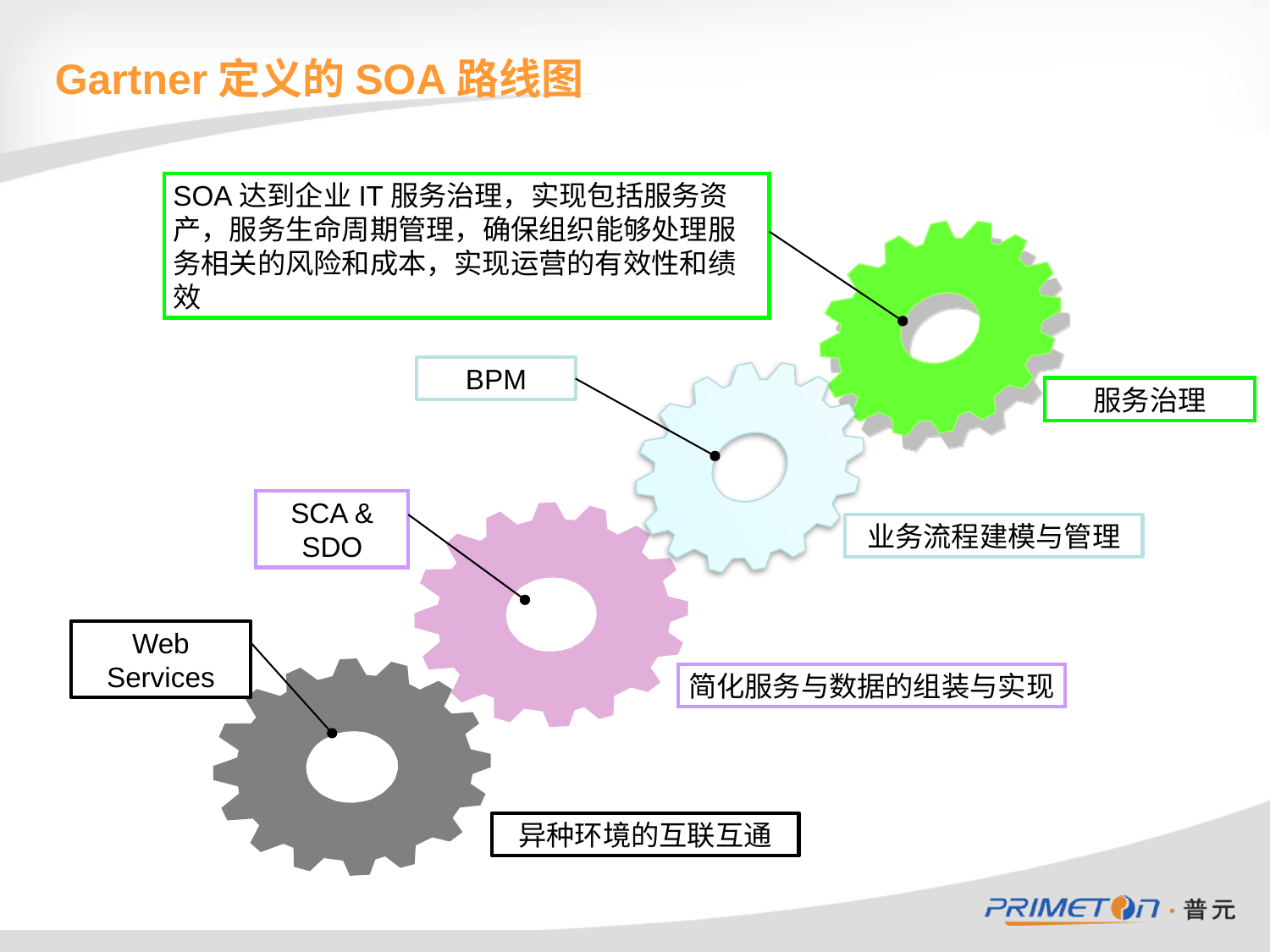

# Gartner定义的SOA路线图
SOA达到企业IT服务治理，实现包括服务资产，服务生命周期管理，确保组织能够处理服务相关的风险和成本，实现运营的有效性和绩效

BPM
服务治理

SCA & SDO

业务流程建模与管理
Web Services

简化服务与数据的组装与实现
异种环境的互联互通